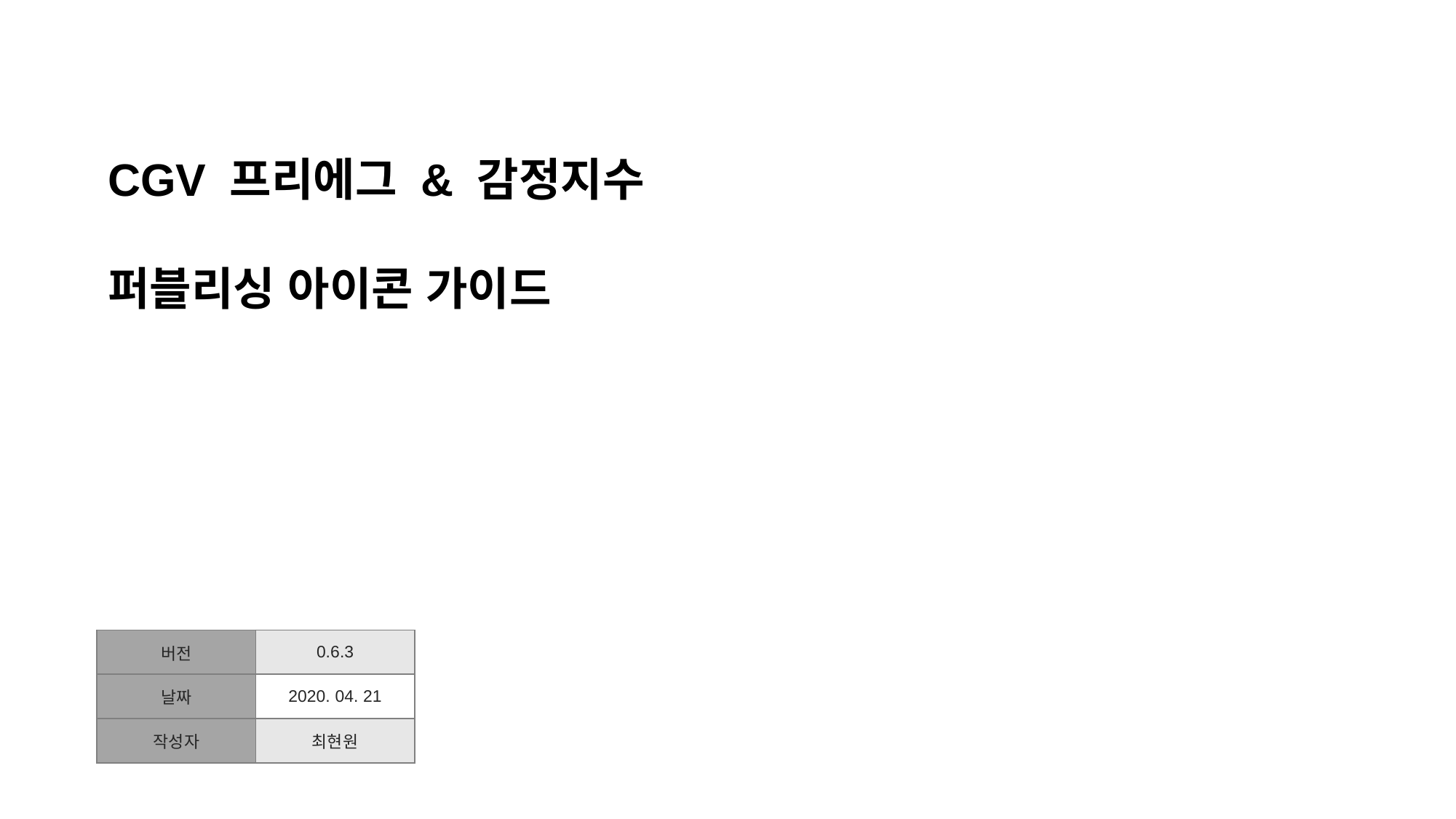

CGV 프리에그 & 감정지수

퍼블리싱 아이콘 가이드
| 버전 | 0.6.3 |
| --- | --- |
| 날짜 | 2020. 04. 21 |
| 작성자 | 최현원 |